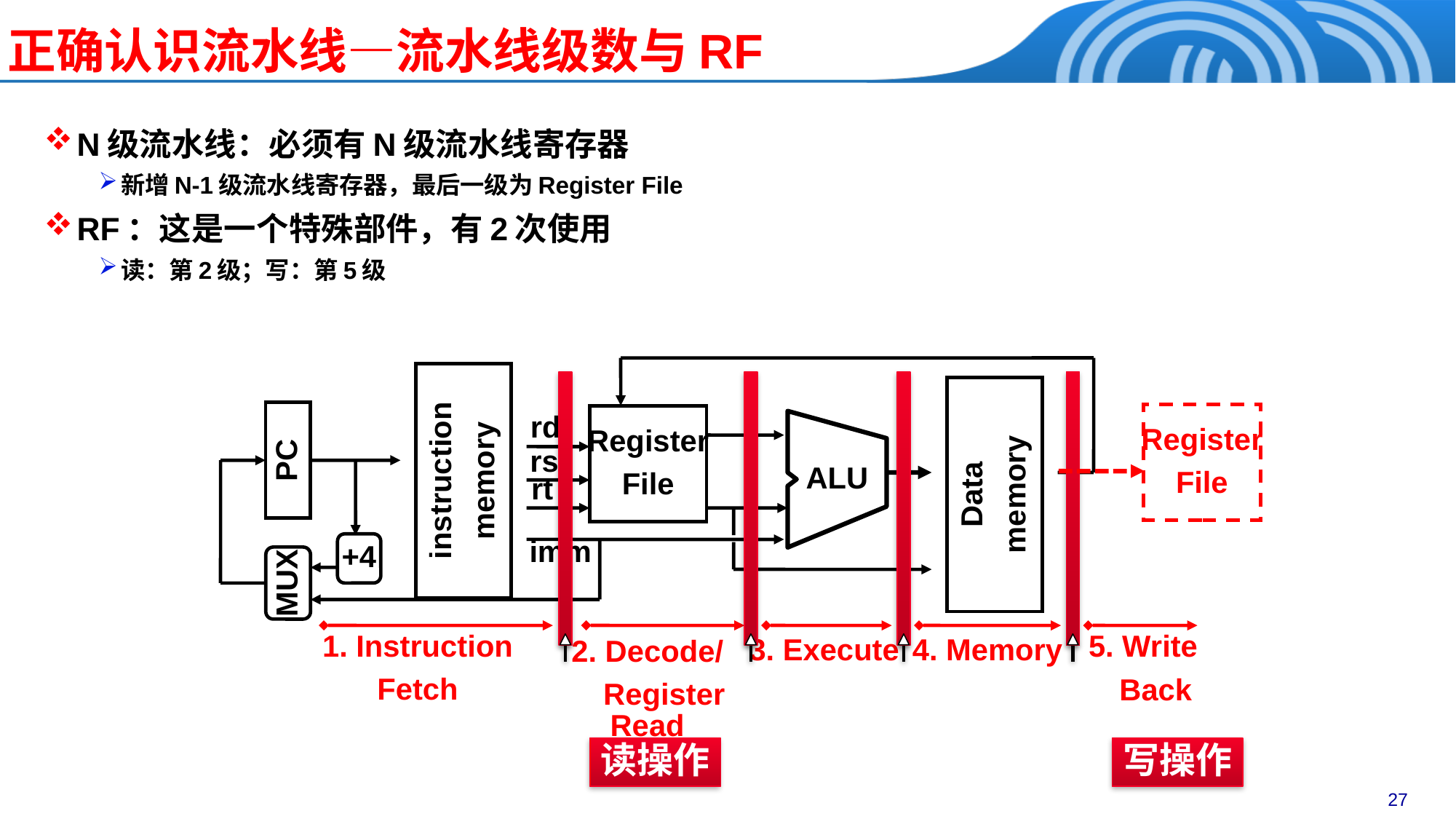

正确认识流水线—流水线级数与RF
N级流水线：必须有N级流水线寄存器
新增N-1级流水线寄存器，最后一级为Register File
RF：这是一个特殊部件，有2次使用
读：第2级；写：第5级

Register
File
rd
ALU

instruction
memory

rs
PC

Data
memory

rt

imm
+4

MUX

Register
File

1. Instruction
Fetch

3. Execute

4. Memory

5. Write
   Back

2. Decode/
    Register Read
读操作
写操作